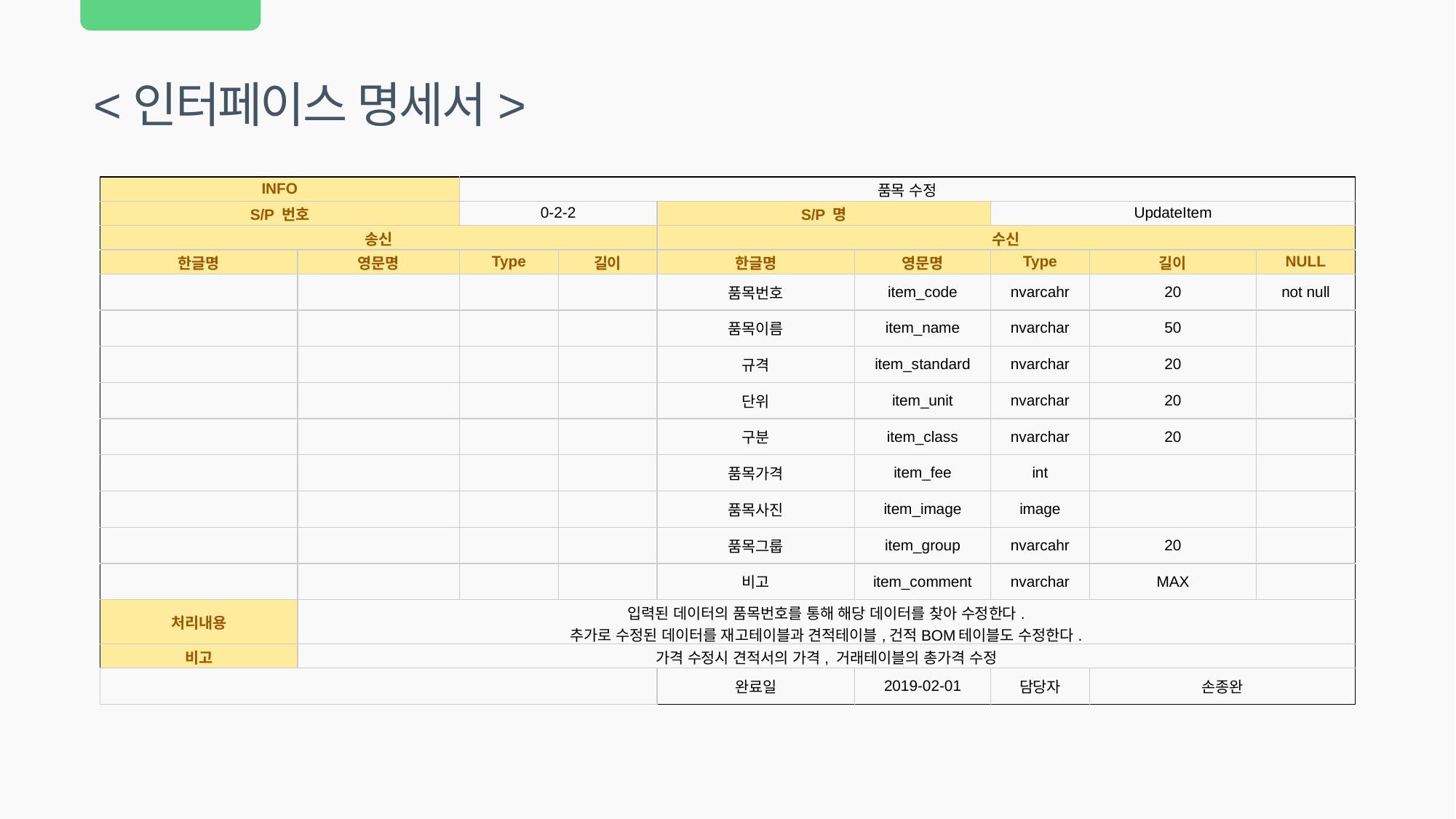

<인터페이스 명세서>
| INFO |  | 품목 수정 |  |  |  |  |  |  |
| --- | --- | --- | --- | --- | --- | --- | --- | --- |
| S/P 번호 |  | 0-2-2 |  | S/P 명 |  | UpdateItem |  |  |
| 송신 |  |  |  | 수신 |  |  |  |  |
| 한글명 | 영문명 | Type | 길이 | 한글명 | 영문명 | Type | 길이 | NULL |
|  |  |  |  | 품목번호 | item\_code | nvarcahr | 20 | not null |
|  |  |  |  | 품목이름 | item\_name | nvarchar | 50 |  |
|  |  |  |  | 규격 | item\_standard | nvarchar | 20 |  |
|  |  |  |  | 단위 | item\_unit | nvarchar | 20 |  |
|  |  |  |  | 구분 | item\_class | nvarchar | 20 |  |
|  |  |  |  | 품목가격 | item\_fee | int |  |  |
|  |  |  |  | 품목사진 | item\_image | image |  |  |
|  |  |  |  | 품목그룹 | item\_group | nvarcahr | 20 |  |
|  |  |  |  | 비고 | item\_comment | nvarchar | MAX |  |
| 처리내용 | 입력된 데이터의 품목번호를 통해 해당 데이터를 찾아 수정한다. 추가로 수정된 데이터를 재고테이블과 견적테이블,건적BOM테이블도 수정한다. |  |  |  |  |  |  |  |
| 비고 | 가격 수정시 견적서의 가격, 거래테이블의 총가격 수정 |  |  |  |  |  |  |  |
|  |  |  |  | 완료일 | 2019-02-01 | 담당자 | 손종완 |  |